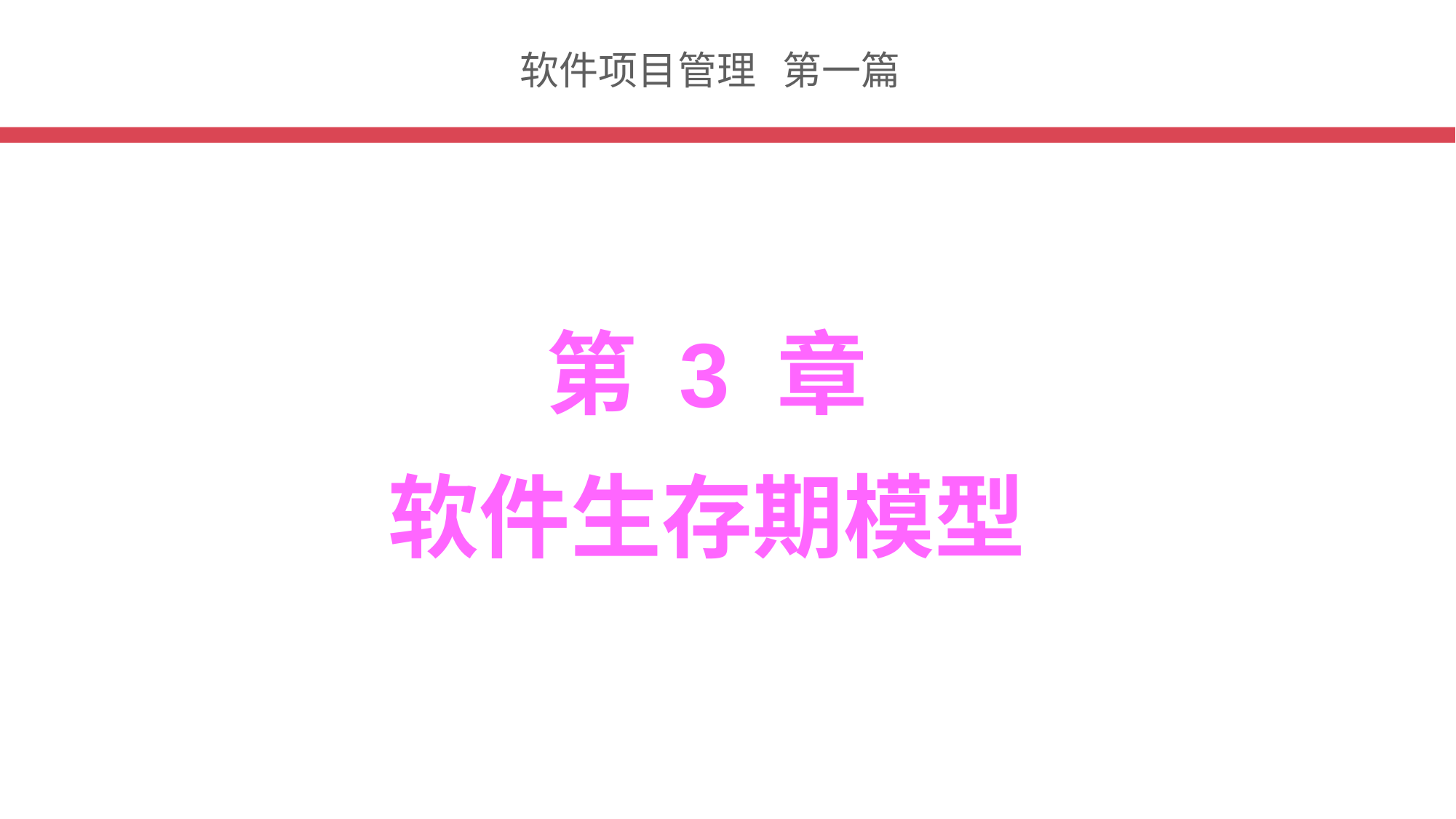

# 软件项目管理   第一篇
第 3 章

软件生存期模型

59